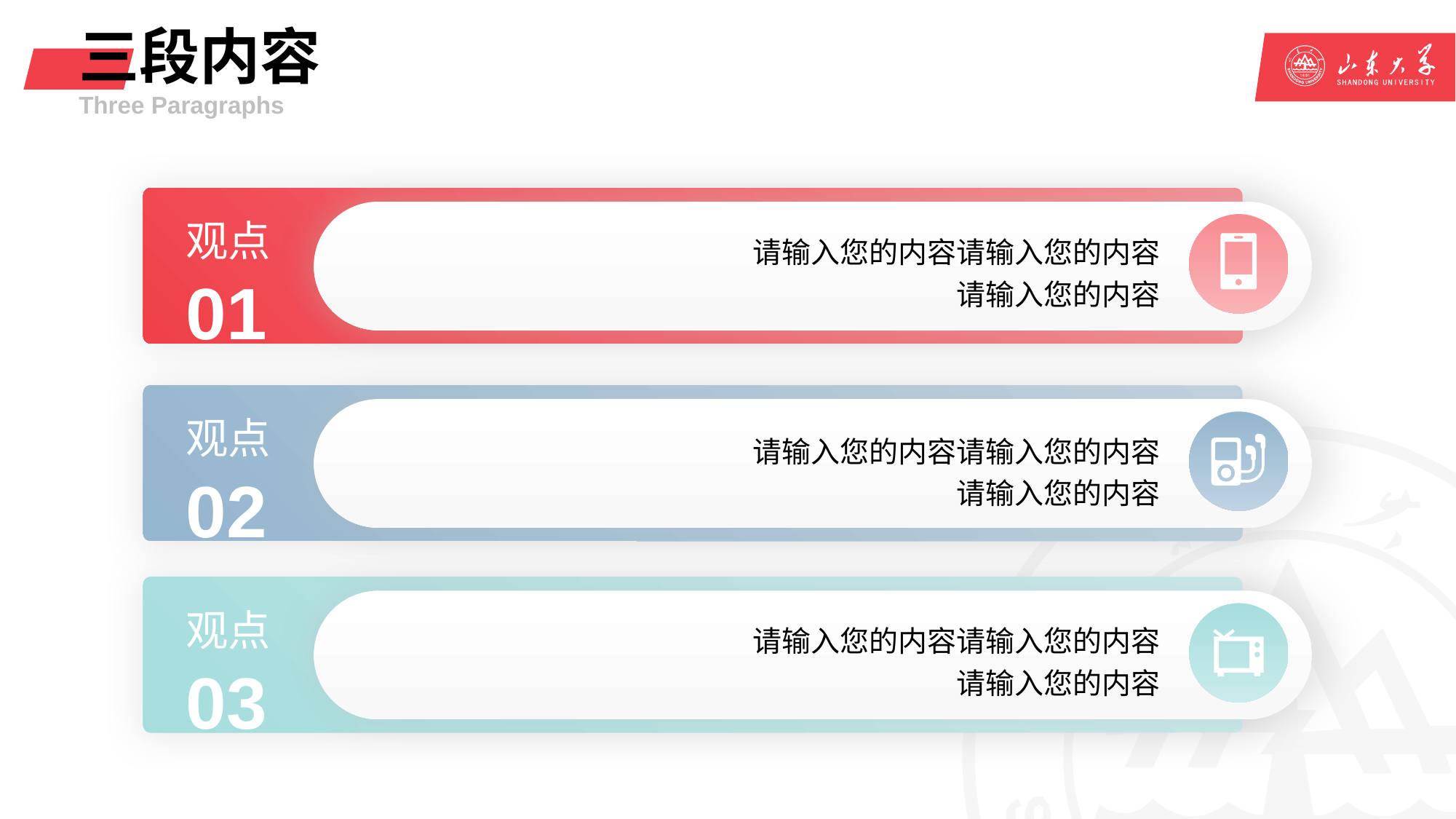

# 三段内容
Three Paragraphs

观点

请输入您的内容请输入您的内容
请输入您的内容

01

观点

请输入您的内容请输入您的内容
请输入您的内容

02

观点

请输入您的内容请输入您的内容
请输入您的内容

03